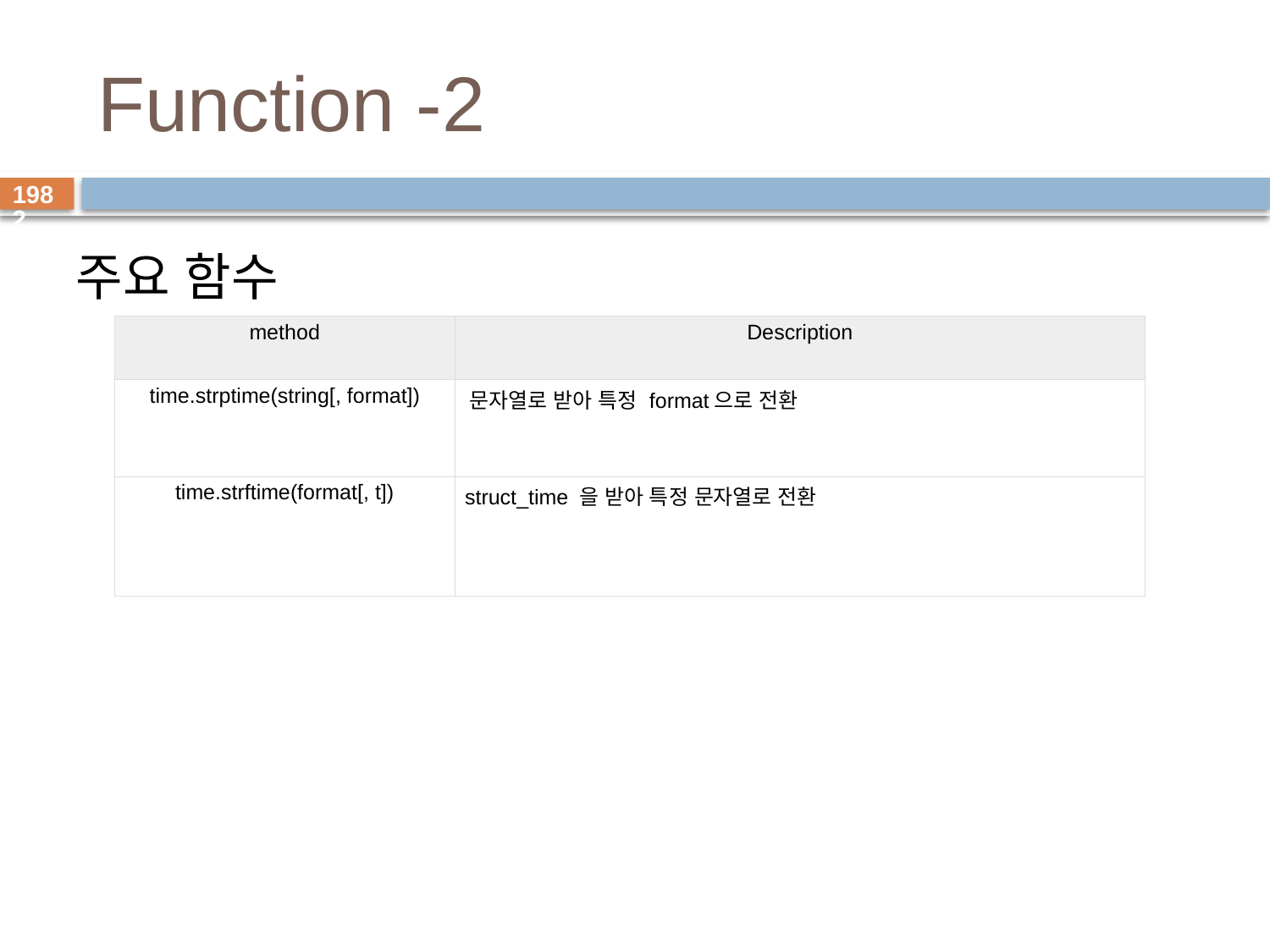

# Function -2
1982
주요 함수
| method | Description |
| --- | --- |
| time.strptime(string[, format]) | 문자열로 받아 특정 format으로 전환 |
| time.strftime(format[, t]) | struct\_time 을 받아 특정 문자열로 전환 |